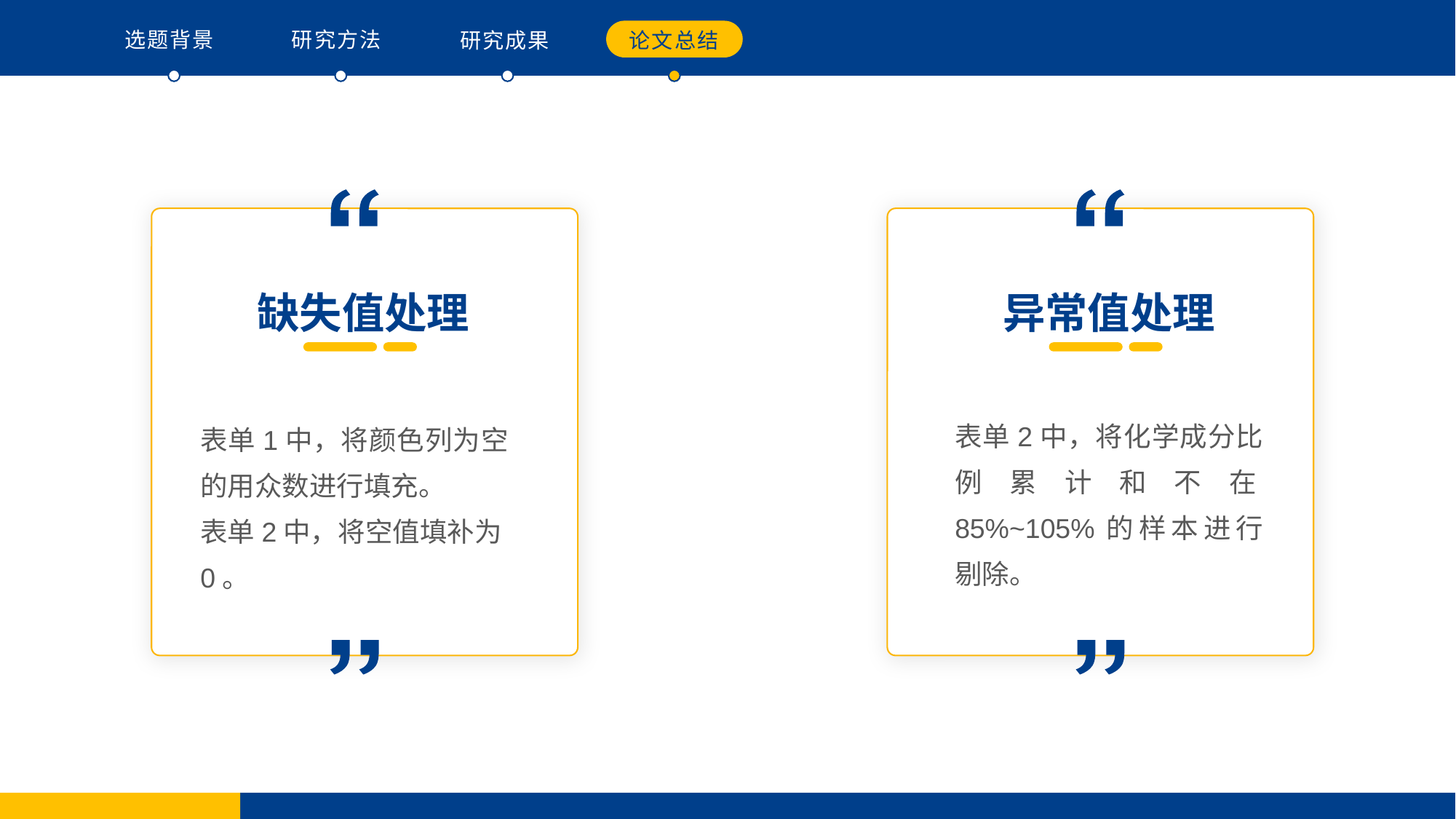

选题背景
研究方法
研究成果
论文总结

缺失值处理
异常值处理

表单2中，将化学成分比例累计和不在85%~105%的样本进行剔除。
表单1中，将颜色列为空的用众数进行填充。
表单2中，将空值填补为0。